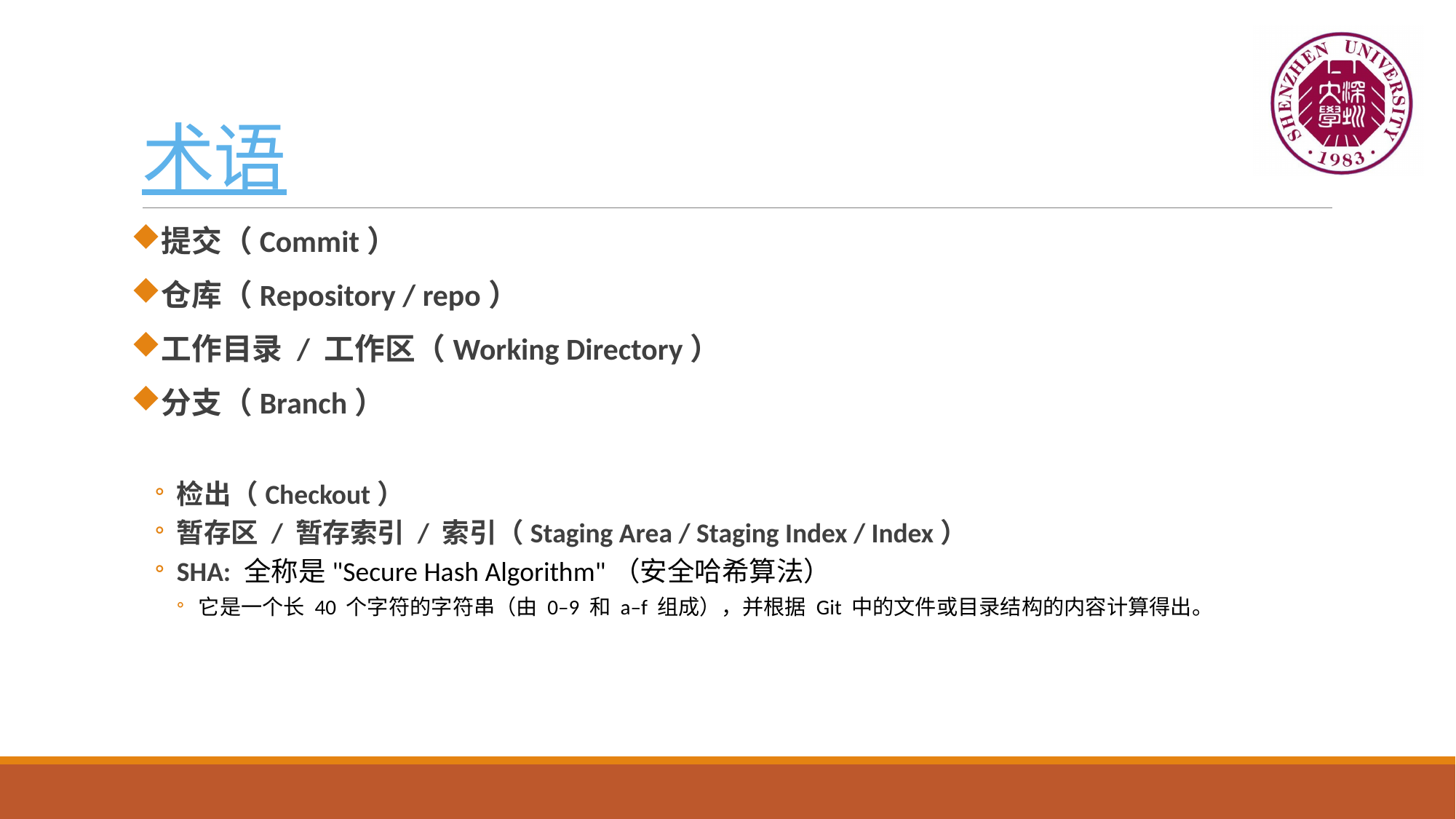

# 术语
提交（Commit）
仓库（Repository / repo）
工作目录 / 工作区（Working Directory）
分支（Branch）

检出（Checkout）
暂存区 / 暂存索引 / 索引（Staging Area / Staging Index / Index）
SHA: 全称是"Secure Hash Algorithm"（安全哈希算法）
它是一个长 40 个字符的字符串（由 0–9 和 a–f 组成），并根据 Git 中的文件或目录结构的内容计算得出。